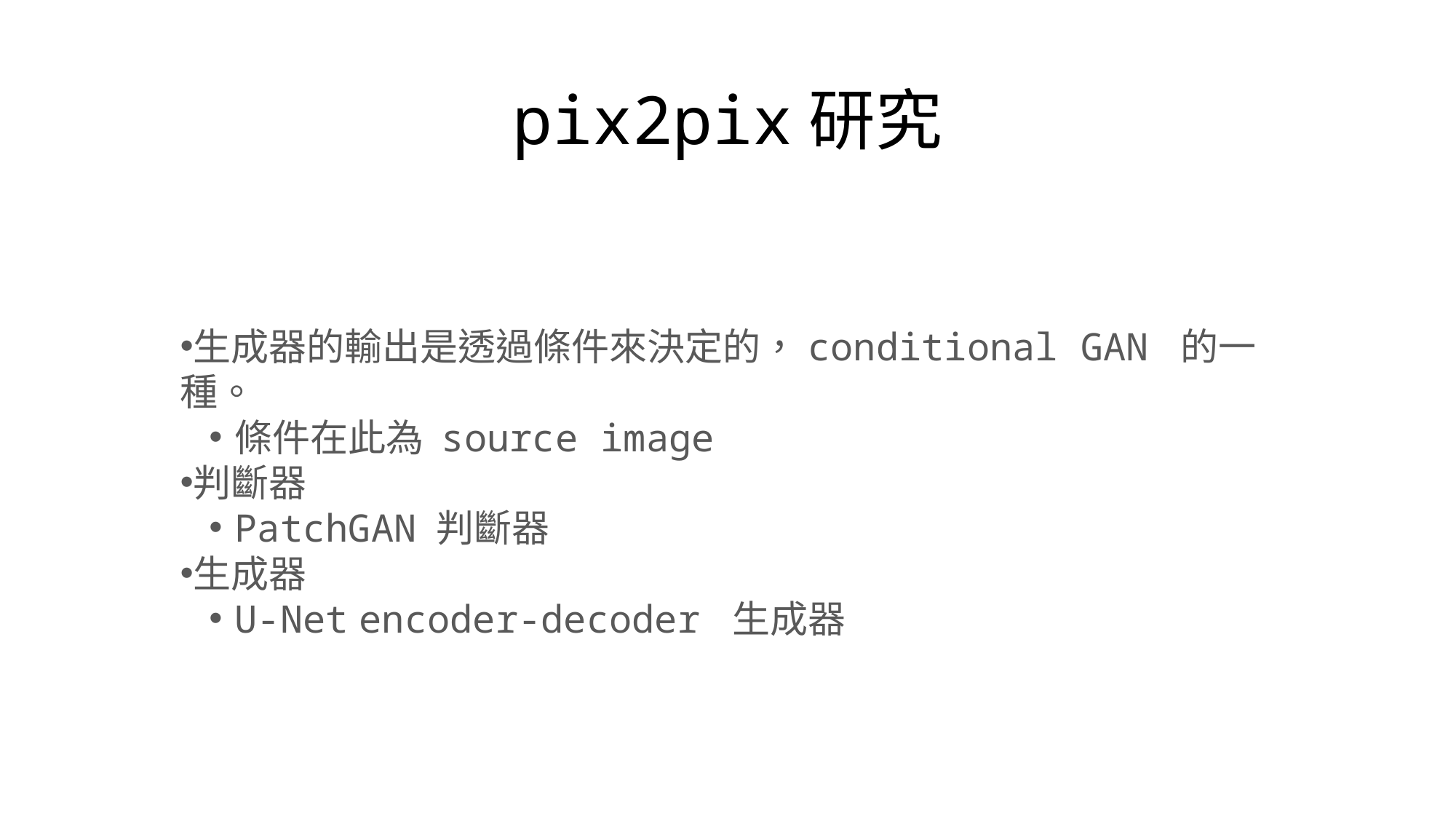

# pix2pix研究
生成器的輸出是透過條件來決定的，conditional GAN 的一種。​
條件在此為 source image​
判斷器​
PatchGAN 判斷器​
生成器​
U-Net encoder-decoder 生成器​